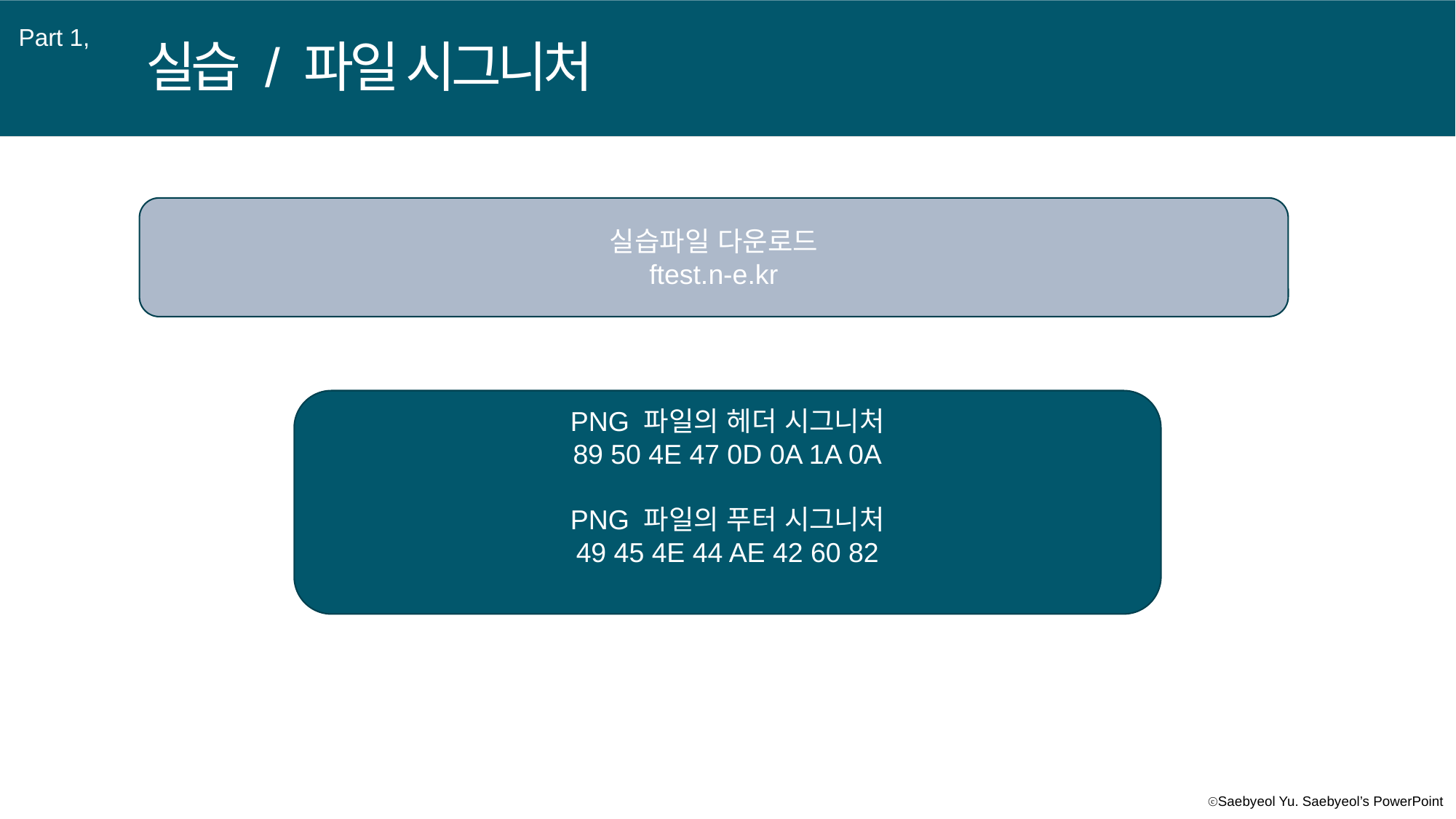

Part 1,
실습 / 파일 시그니처
실습파일 다운로드
ftest.n-e.kr
PNG 파일의 헤더 시그니처
89 50 4E 47 0D 0A 1A 0A

PNG 파일의 푸터 시그니처
49 45 4E 44 AE 42 60 82